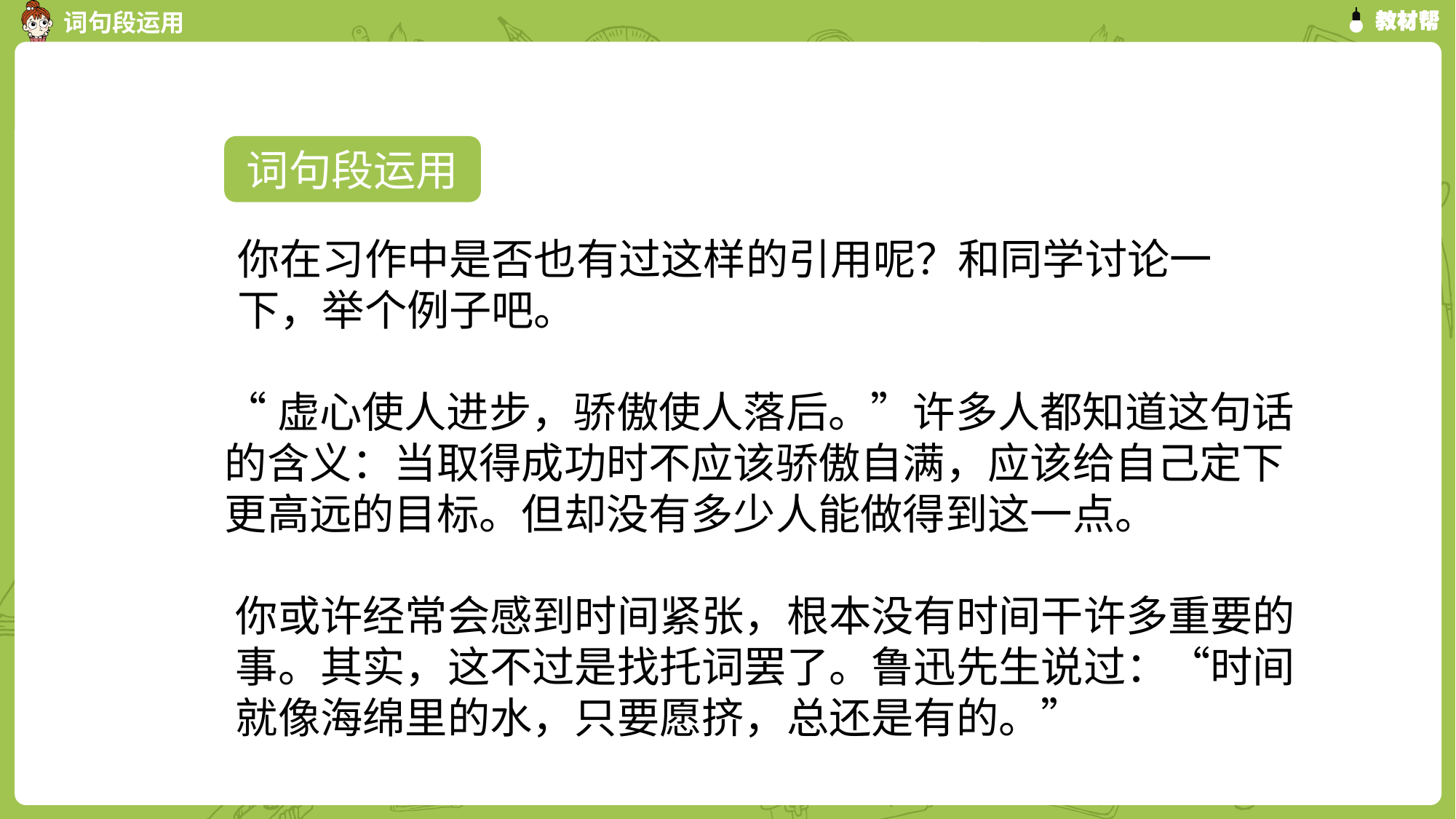

词句段运用
你在习作中是否也有过这样的引用呢？和同学讨论一下，举个例子吧。
“虚心使人进步，骄傲使人落后。”许多人都知道这句话的含义：当取得成功时不应该骄傲自满，应该给自己定下更高远的目标。但却没有多少人能做得到这一点。
你或许经常会感到时间紧张，根本没有时间干许多重要的事。其实，这不过是找托词罢了。鲁迅先生说过：“时间就像海绵里的水，只要愿挤，总还是有的。”